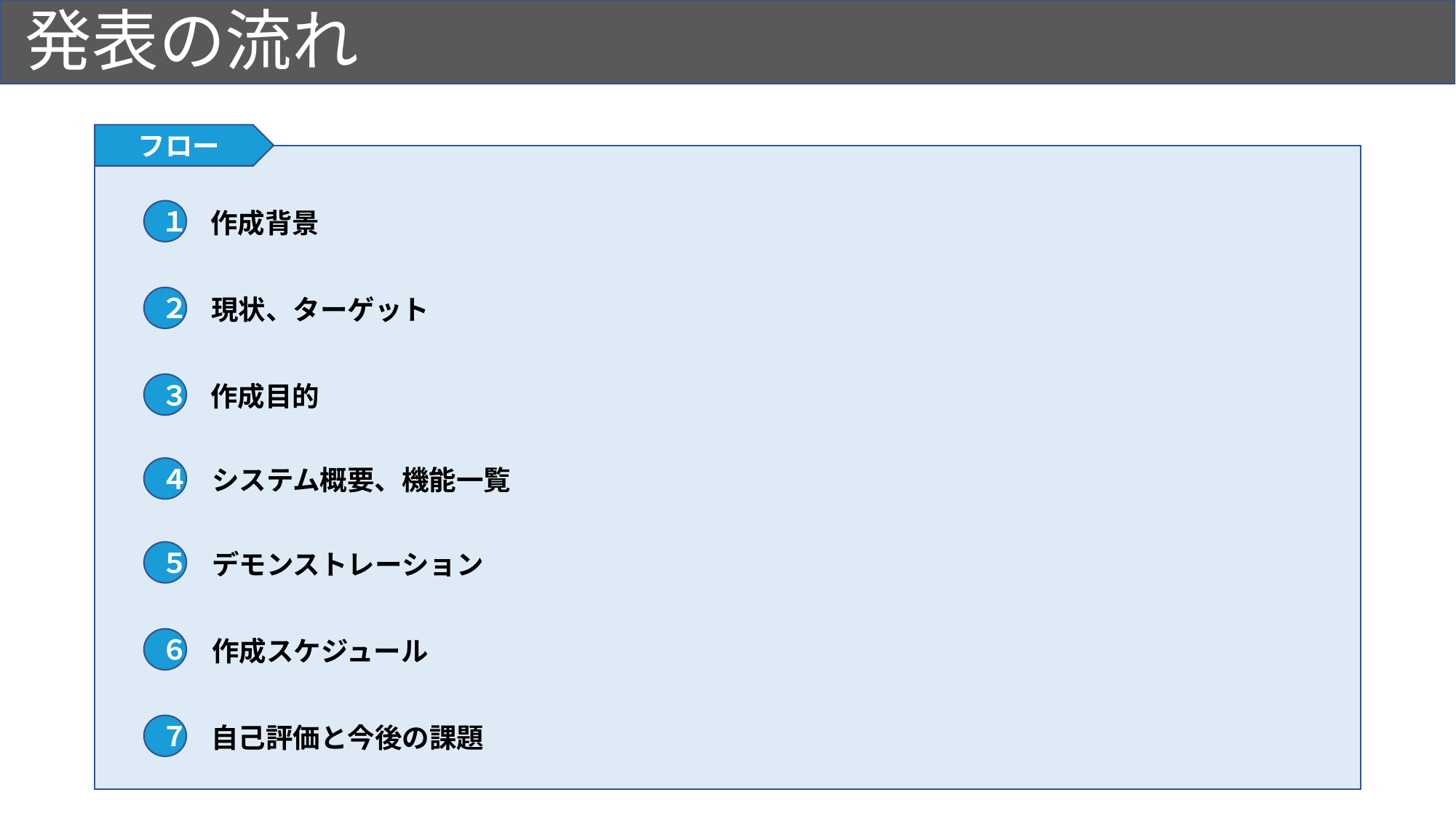

# 発表の流れ
フロー

１
作成背景
２
現状、ターゲット
３
作成目的
４
システム概要、機能一覧
５
デモンストレーション
６
作成スケジュール
７
自己評価と今後の課題